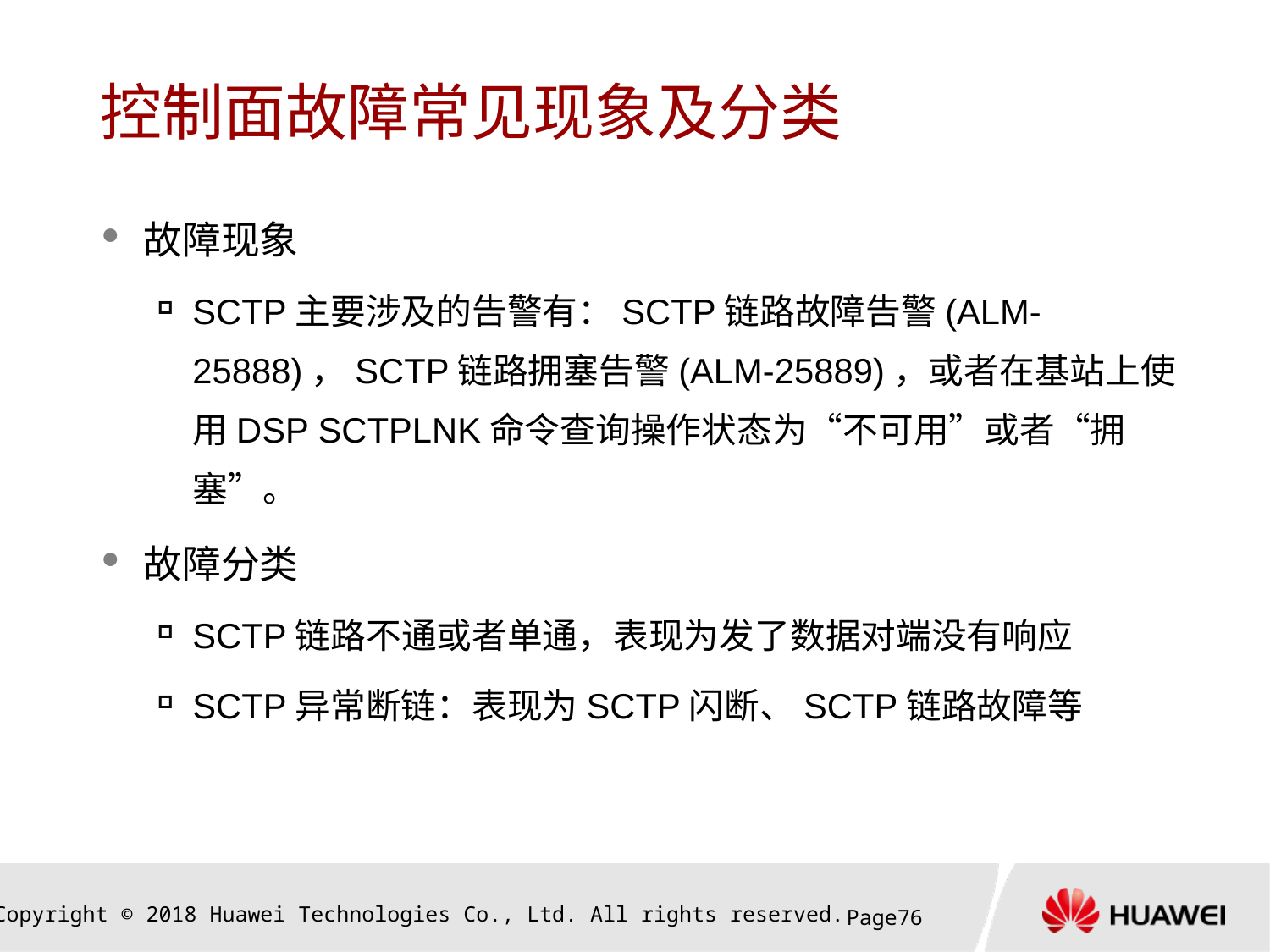

# 控制面故障常见现象及分类
故障现象
SCTP主要涉及的告警有：SCTP链路故障告警(ALM-25888)，SCTP链路拥塞告警(ALM-25889)，或者在基站上使用DSP SCTPLNK命令查询操作状态为“不可用”或者“拥塞”。
故障分类
SCTP链路不通或者单通，表现为发了数据对端没有响应
SCTP异常断链：表现为SCTP闪断、SCTP链路故障等
Page76